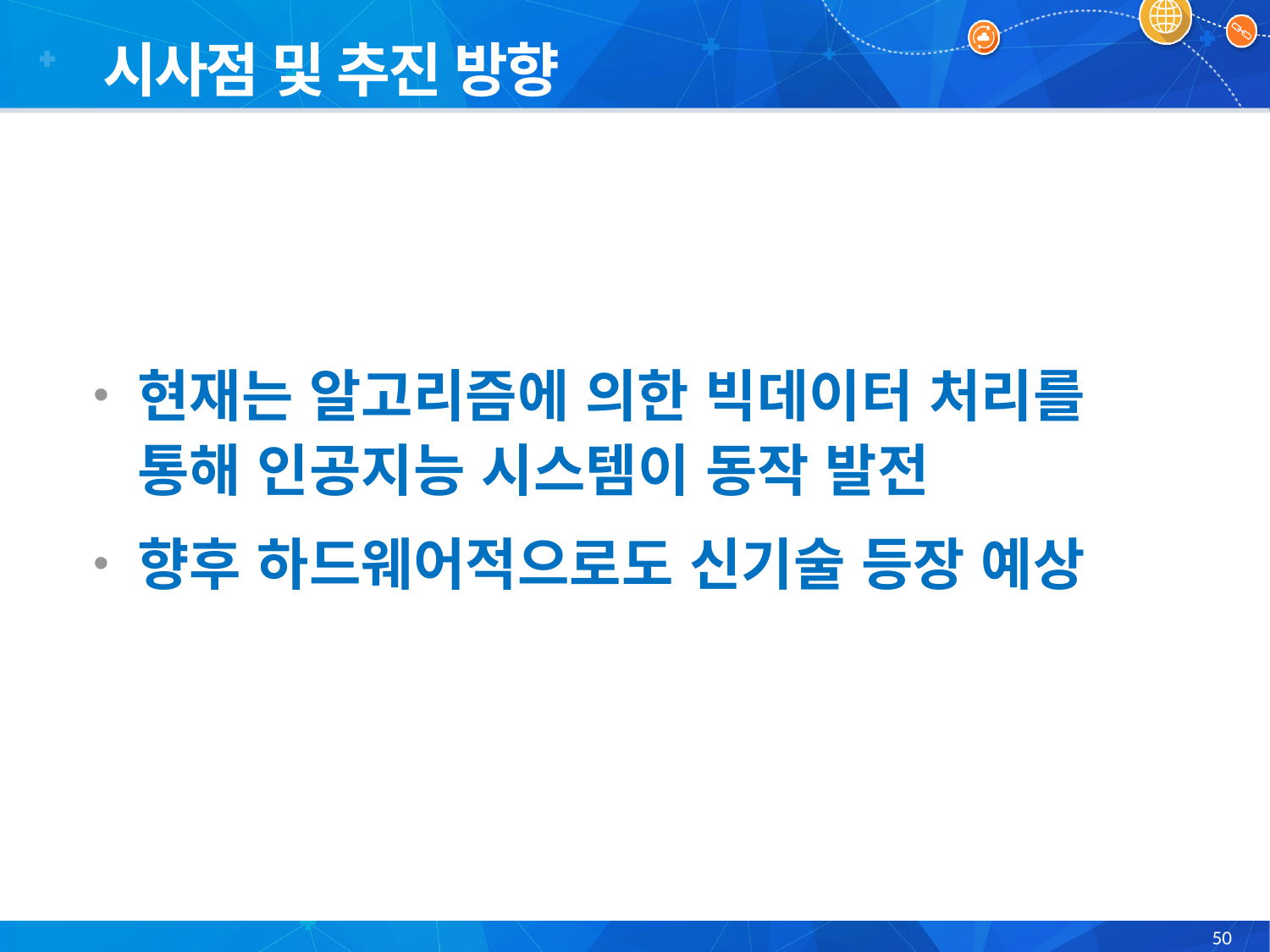

시사점 및 추진 방향
현재는 알고리즘에 의한 빅데이터 처리를 통해 인공지능 시스템이 동작 발전
향후 하드웨어적으로도 신기술 등장 예상